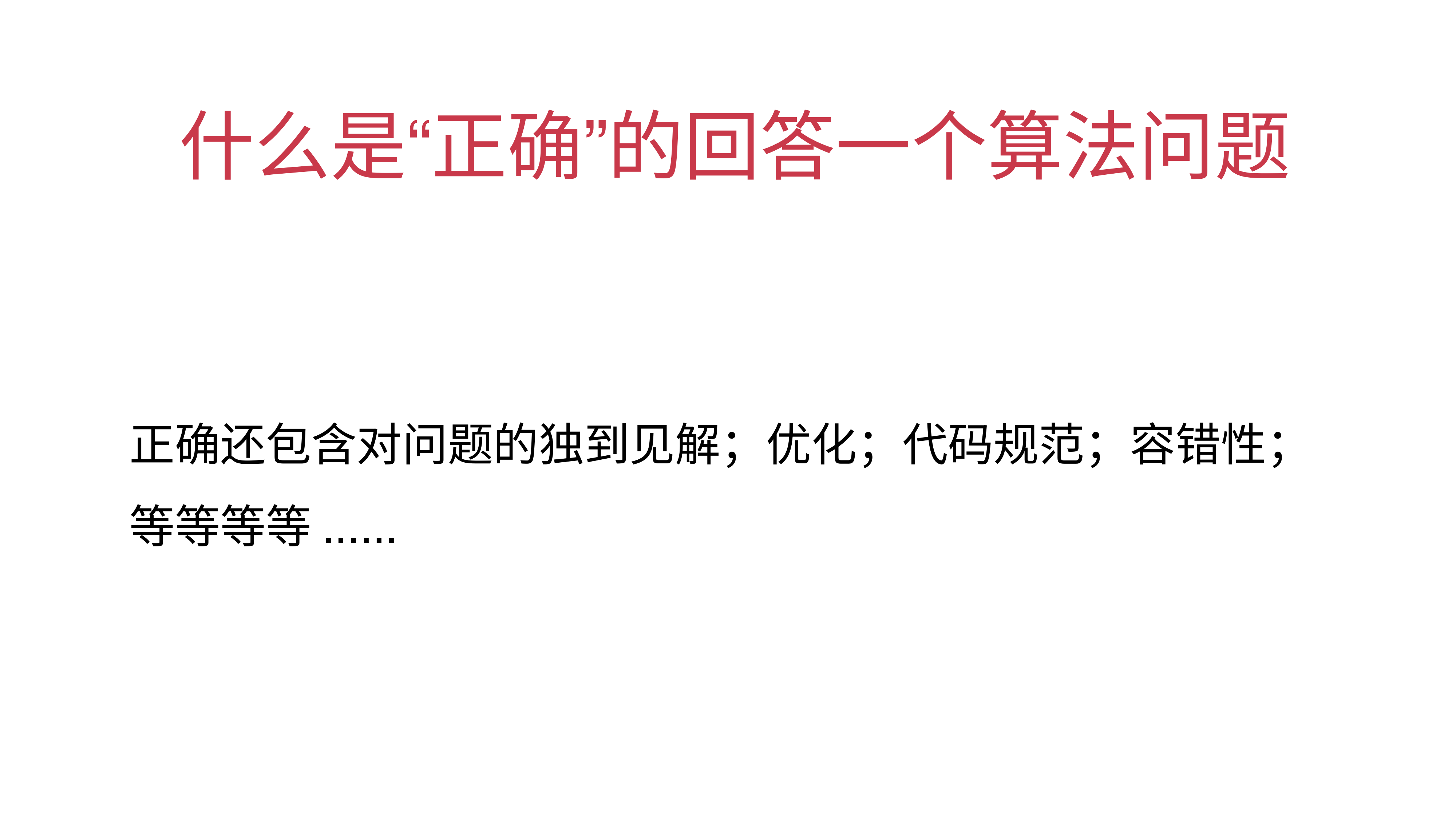

# 什么是“正确”的回答一个算法问题
正确还包含对问题的独到见解；优化；代码规范；容错性；
等等等等......